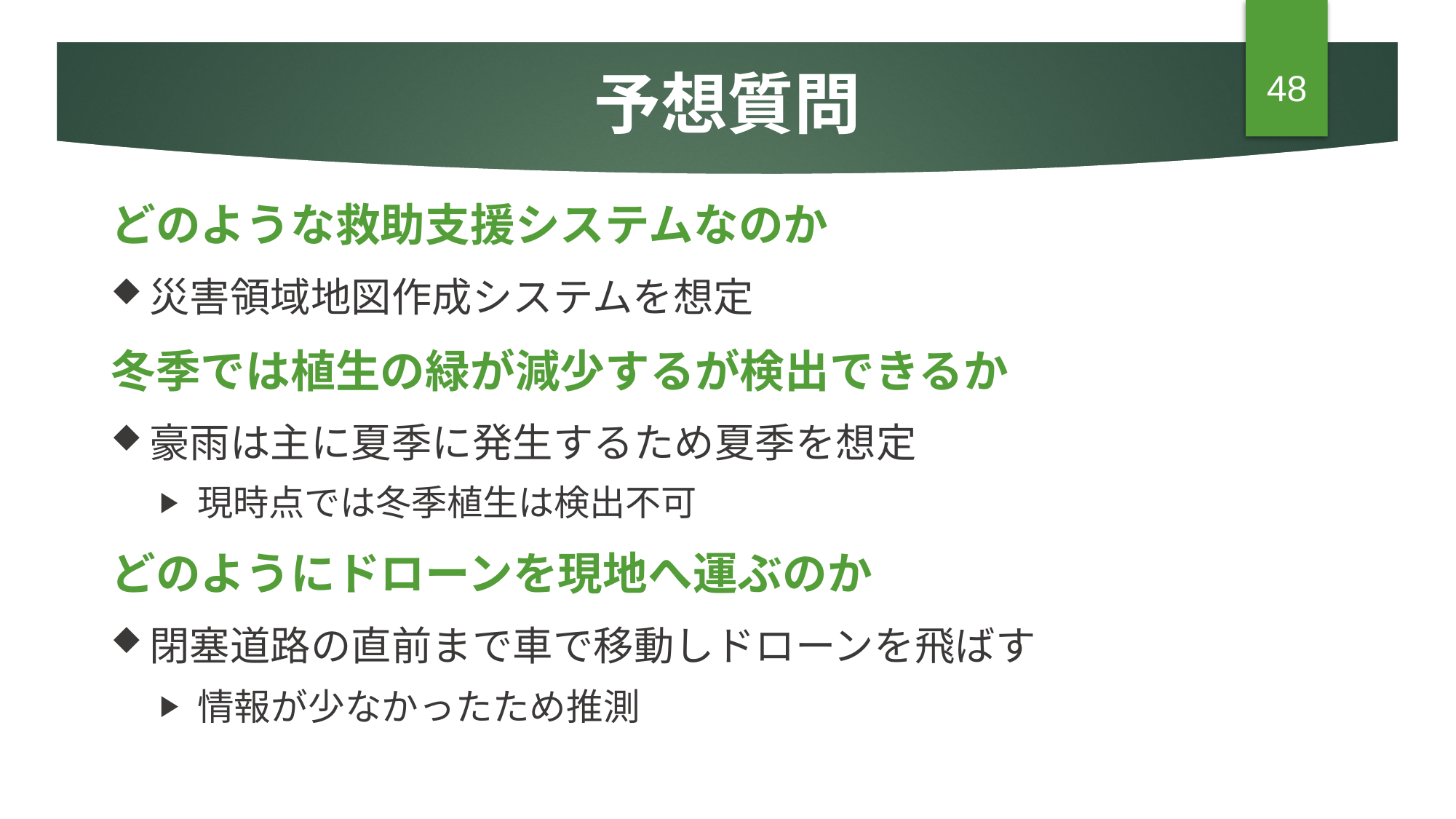

# 予想質問
48
どのような救助支援システムなのか
災害領域地図作成システムを想定
冬季では植生の緑が減少するが検出できるか
豪雨は主に夏季に発生するため夏季を想定
現時点では冬季植生は検出不可
どのようにドローンを現地へ運ぶのか
閉塞道路の直前まで車で移動しドローンを飛ばす
情報が少なかったため推測